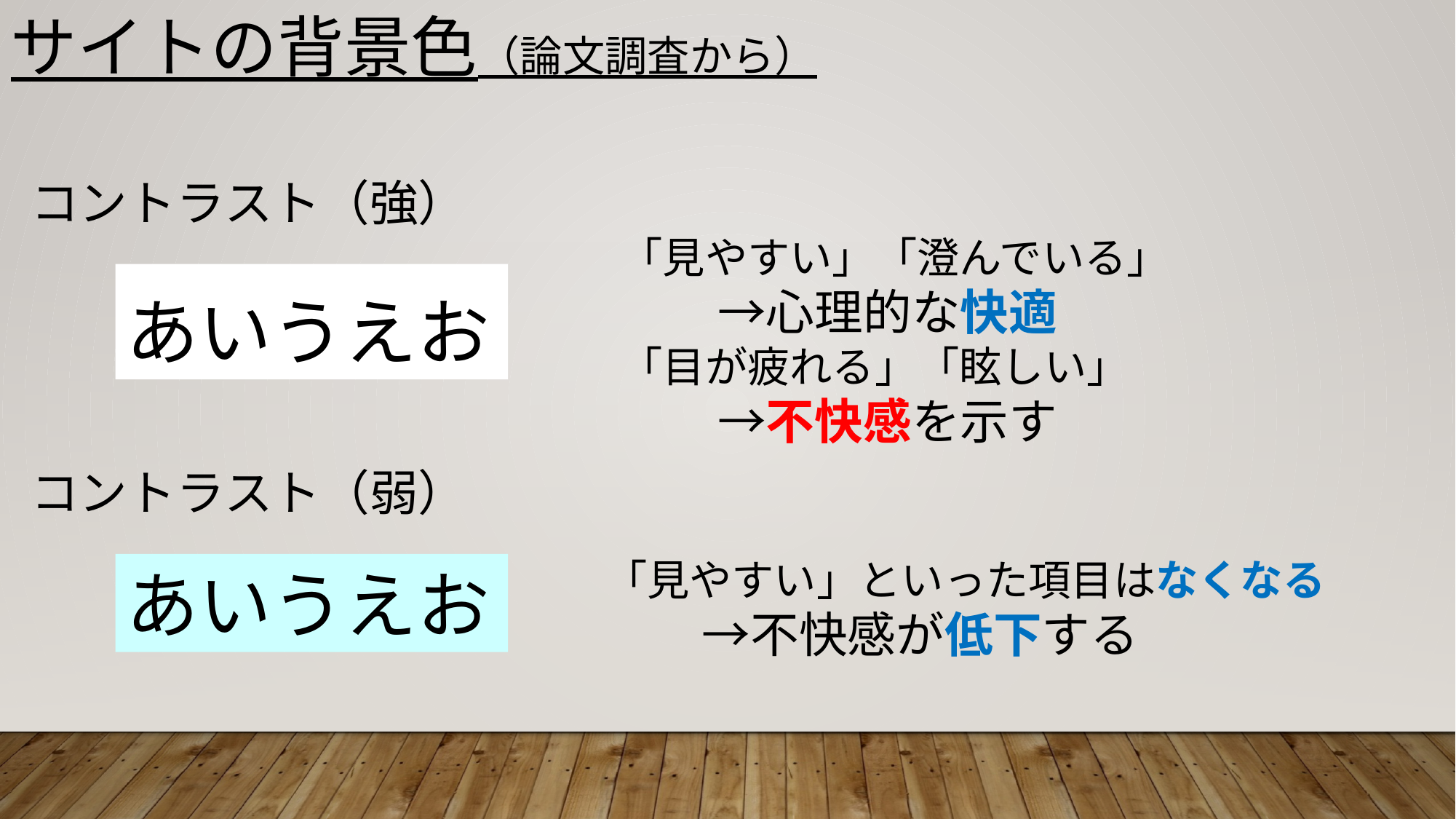

サイトの背景色（論文調査から）
コントラスト（強）
「見やすい」「澄んでいる」
　　→心理的な快適
「目が疲れる」「眩しい」
　　→不快感を示す
あいうえお
コントラスト（弱）
「見やすい」といった項目はなくなる
　　→不快感が低下する
あいうえお